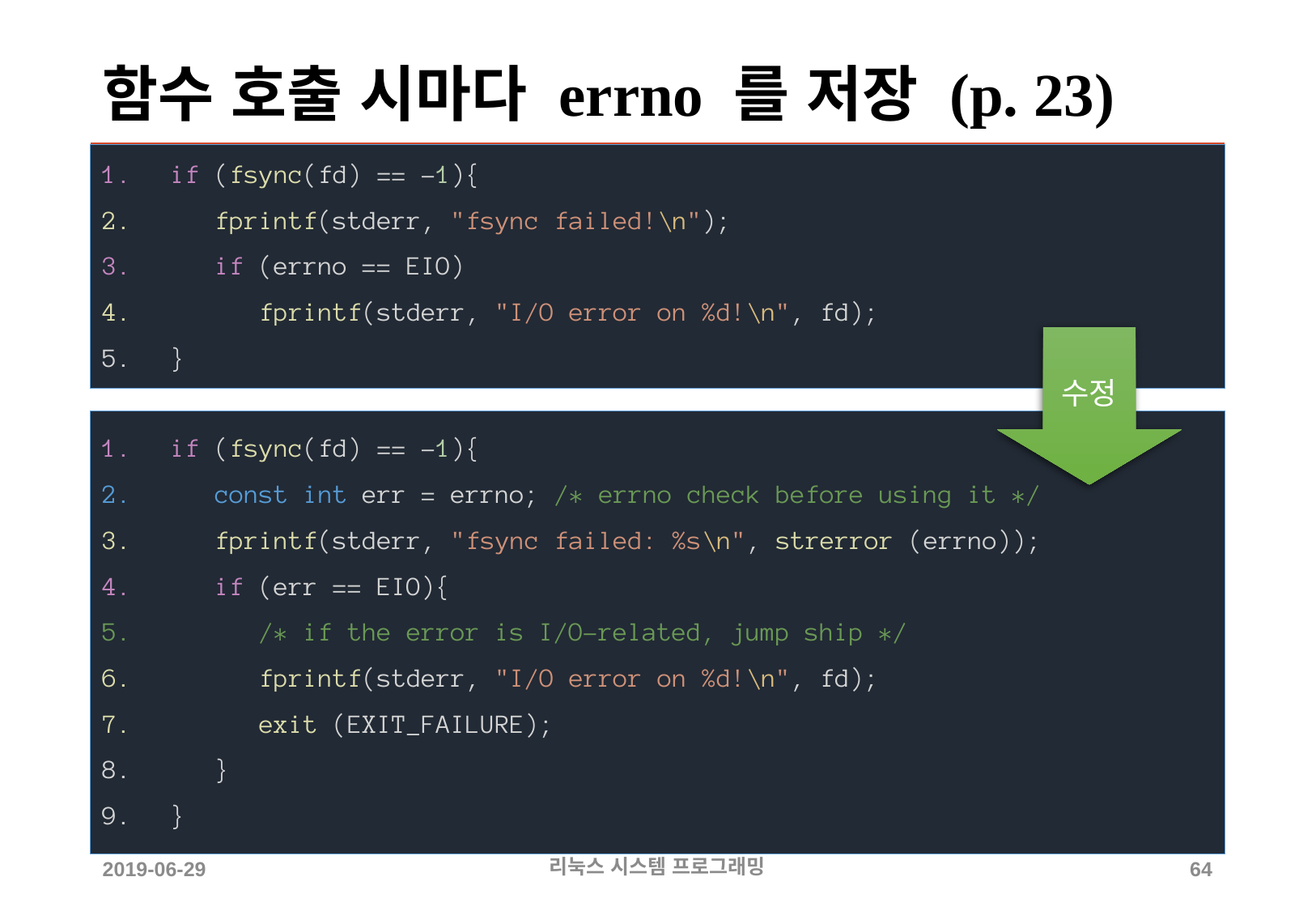

# 함수 호출 시마다 errno 를 저장 (p. 23)
if (fsync(fd) == −1){
   fprintf(stderr, "fsync failed!\n");
   if (errno == EIO)
      fprintf(stderr, "I/O error on %d!\n", fd);
}

수정
if (fsync(fd) == −1){
   const int err = errno; /* errno check before using it */
   fprintf(stderr, "fsync failed: %s\n", strerror (errno));
   if (err == EIO){
      /* if the error is I/O-related, jump ship */
      fprintf(stderr, "I/O error on %d!\n", fd);
      exit (EXIT_FAILURE);
   }
}
2019-06-29
리눅스 시스템 프로그래밍
64